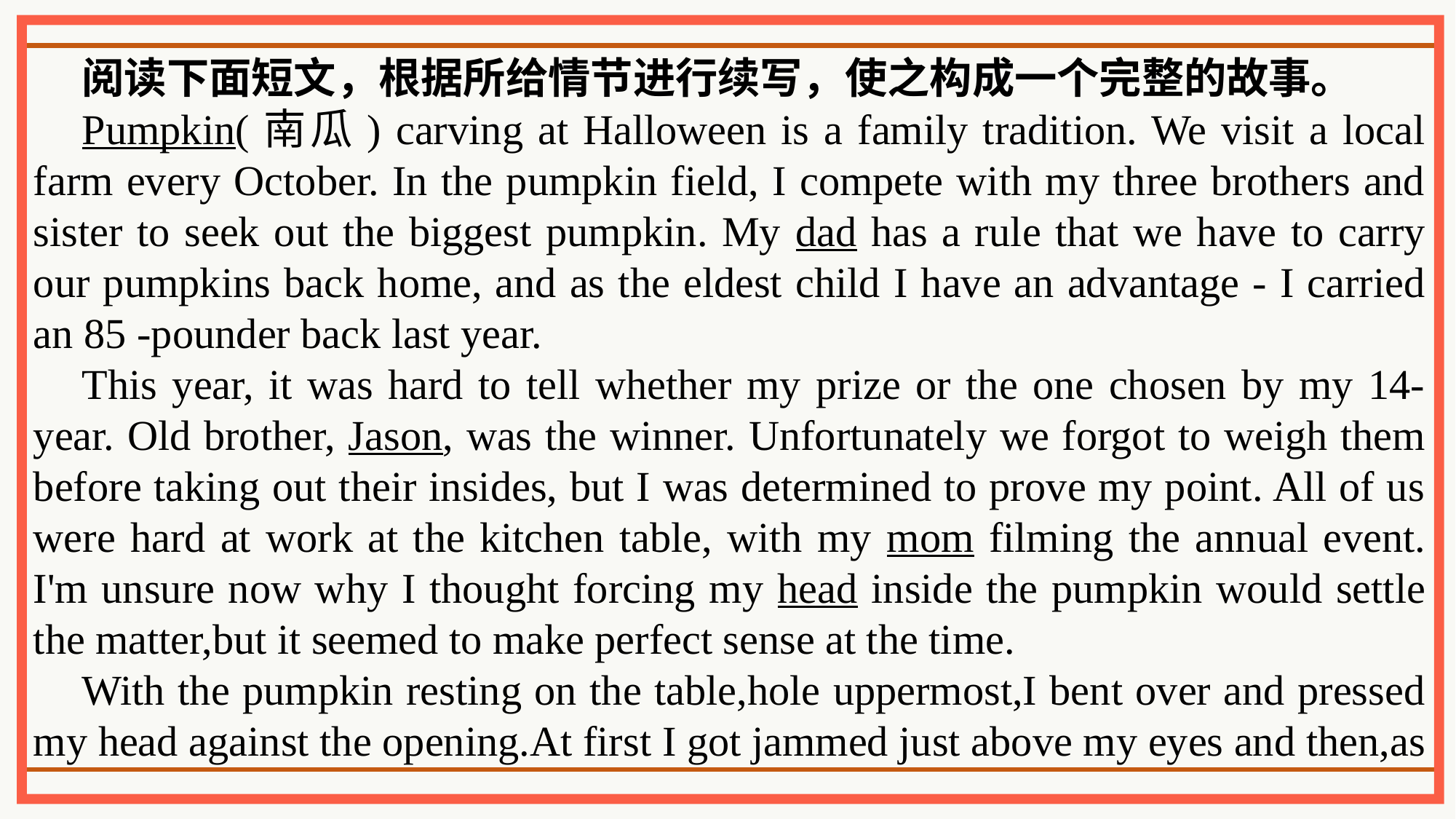

阅读下面短文，根据所给情节进行续写，使之构成一个完整的故事。
Pumpkin(南瓜) carving at Halloween is a family tradition. We visit a local farm every October. In the pumpkin field, I compete with my three brothers and sister to seek out the biggest pumpkin. My dad has a rule that we have to carry our pumpkins back home, and as the eldest child I have an advantage - I carried an 85 -pounder back last year.
This year, it was hard to tell whether my prize or the one chosen by my 14-year. Old brother, Jason, was the winner. Unfortunately we forgot to weigh them before taking out their insides, but I was determined to prove my point. All of us were hard at work at the kitchen table, with my mom filming the annual event. I'm unsure now why I thought forcing my head inside the pumpkin would settle the matter,but it seemed to make perfect sense at the time.
With the pumpkin resting on the table,hole uppermost,I bent over and pressed my head against the opening.At first I got jammed just above my eyes and then,as